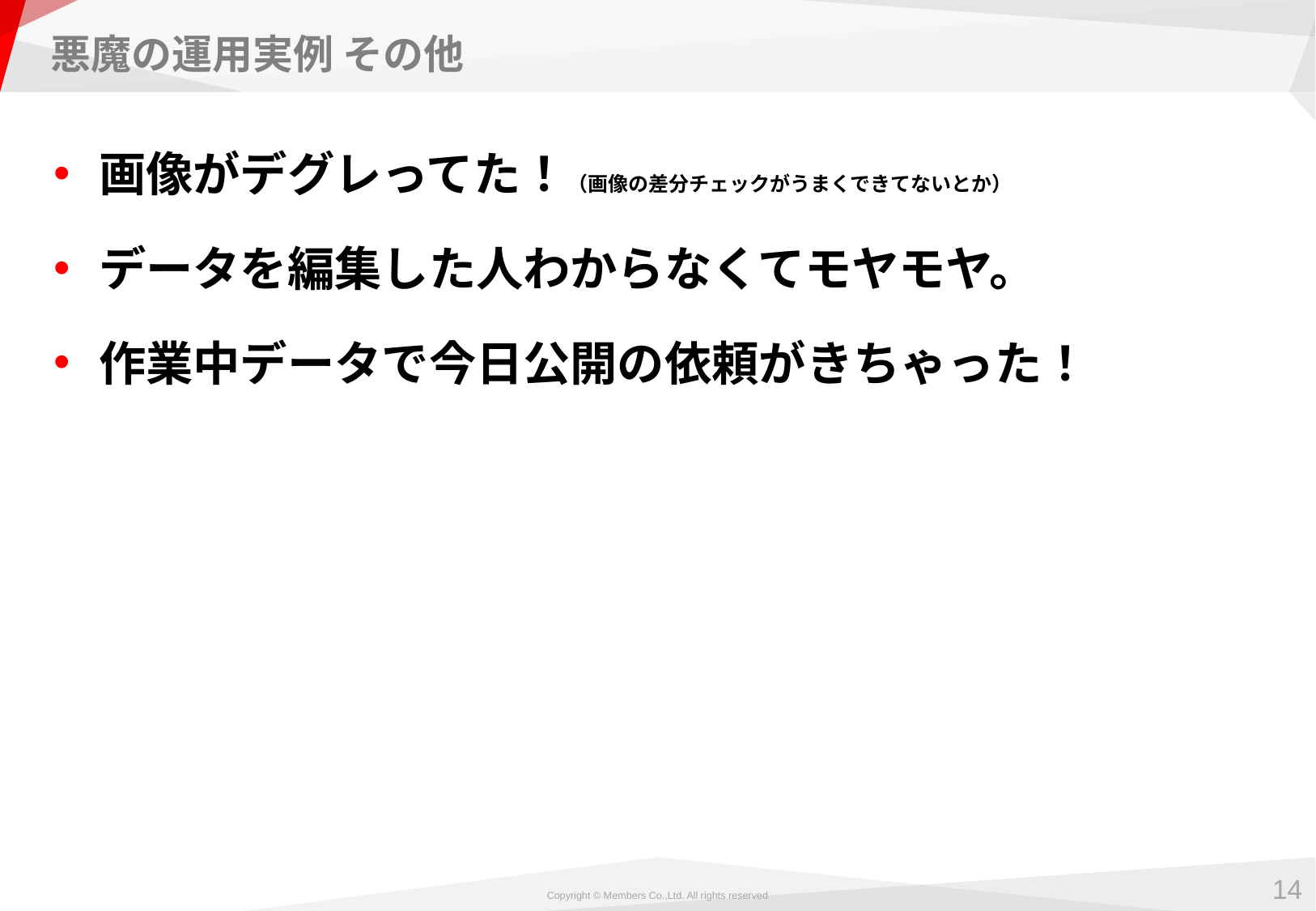

# 悪魔の運用実例 その他
画像がデグレってた！（画像の差分チェックがうまくできてないとか）
データを編集した人わからなくてモヤモヤ。
作業中データで今日公開の依頼がきちゃった！